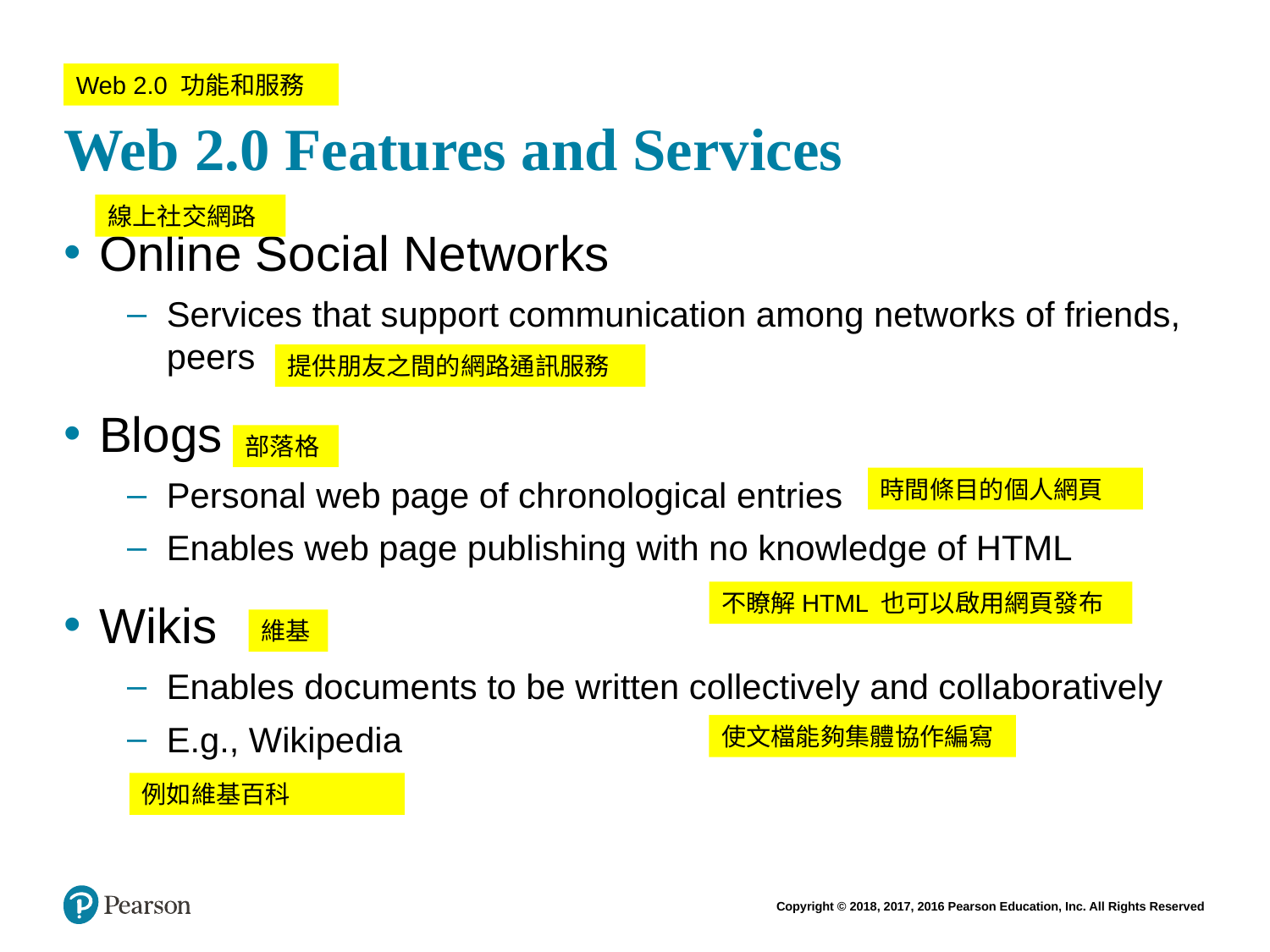

# Web 2.0 Features and Services
Web 2.0 功能和服務
線上社交網路
Online Social Networks
Services that support communication among networks of friends, peers
Blogs
Personal web page of chronological entries
Enables web page publishing with no knowledge of HTML
Wikis
Enables documents to be written collectively and collaboratively
E.g., Wikipedia
提供朋友之間的網路通訊服務
部落格
時間條目的個人網頁
不瞭解HTML 也可以啟用網頁發布
維基
使文檔能夠集體協作編寫
例如維基百科